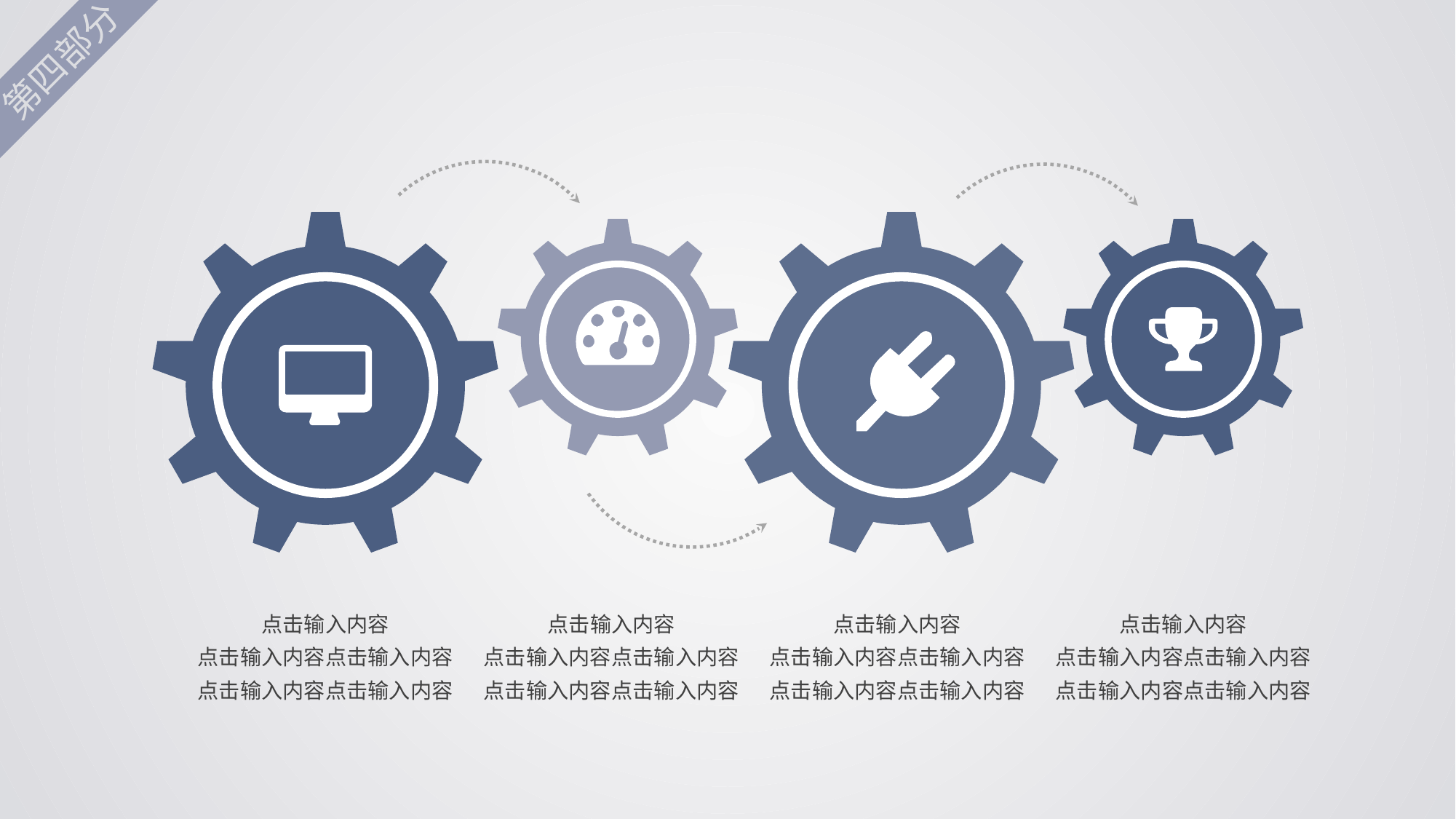

第四部分

点击输入内容
点击输入内容点击输入内容
点击输入内容点击输入内容
点击输入内容
点击输入内容点击输入内容
点击输入内容点击输入内容
点击输入内容
点击输入内容点击输入内容
点击输入内容点击输入内容
点击输入内容
点击输入内容点击输入内容
点击输入内容点击输入内容